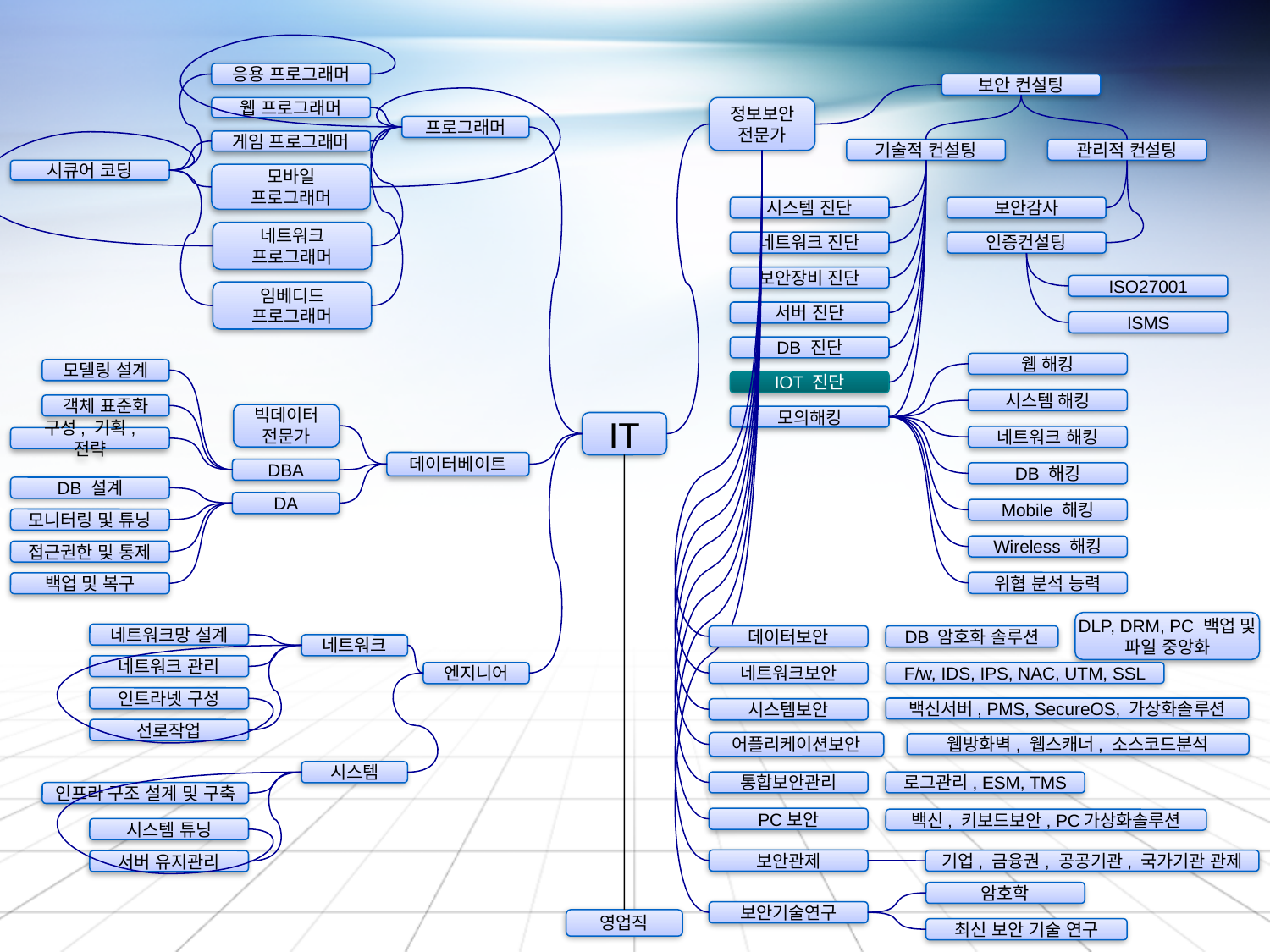

응용 프로그래머
보안 컨설팅
웹 프로그래머
정보보안
전문가
프로그래머
게임 프로그래머
기술적 컨설팅
관리적 컨설팅
시큐어 코딩
모바일 프로그래머
시스템 진단
보안감사
네트워크 프로그래머
네트워크 진단
인증컨설팅
보안장비 진단
ISO27001
임베디드 프로그래머
서버 진단
ISMS
DB 진단
웹 해킹
모델링 설계
IOT 진단
시스템 해킹
객체 표준화
빅데이터
전문가
모의해킹
IT
네트워크 해킹
구성, 기획, 전략
데이터베이트
DBA
DB 해킹
DB 설계
DA
Mobile 해킹
모니터링 및 튜닝
Wireless 해킹
접근권한 및 통제
위협 분석 능력
백업 및 복구
DLP, DRM, PC 백업 및 파일 중앙화
네트워크망 설계
데이터보안
DB 암호화 솔루션
네트워크
네트워크 관리
엔지니어
네트워크보안
F/w, IDS, IPS, NAC, UTM, SSL
인트라넷 구성
백신서버, PMS, SecureOS, 가상화솔루션
시스템보안
선로작업
어플리케이션보안
웹방화벽, 웹스캐너, 소스코드분석
시스템
통합보안관리
로그관리, ESM, TMS
인프라 구조 설계 및 구축
PC보안
백신, 키보드보안, PC가상화솔루션
시스템 튜닝
보안관제
기업, 금융권, 공공기관, 국가기관 관제
서버 유지관리
암호학
보안기술연구
영업직
최신 보안 기술 연구